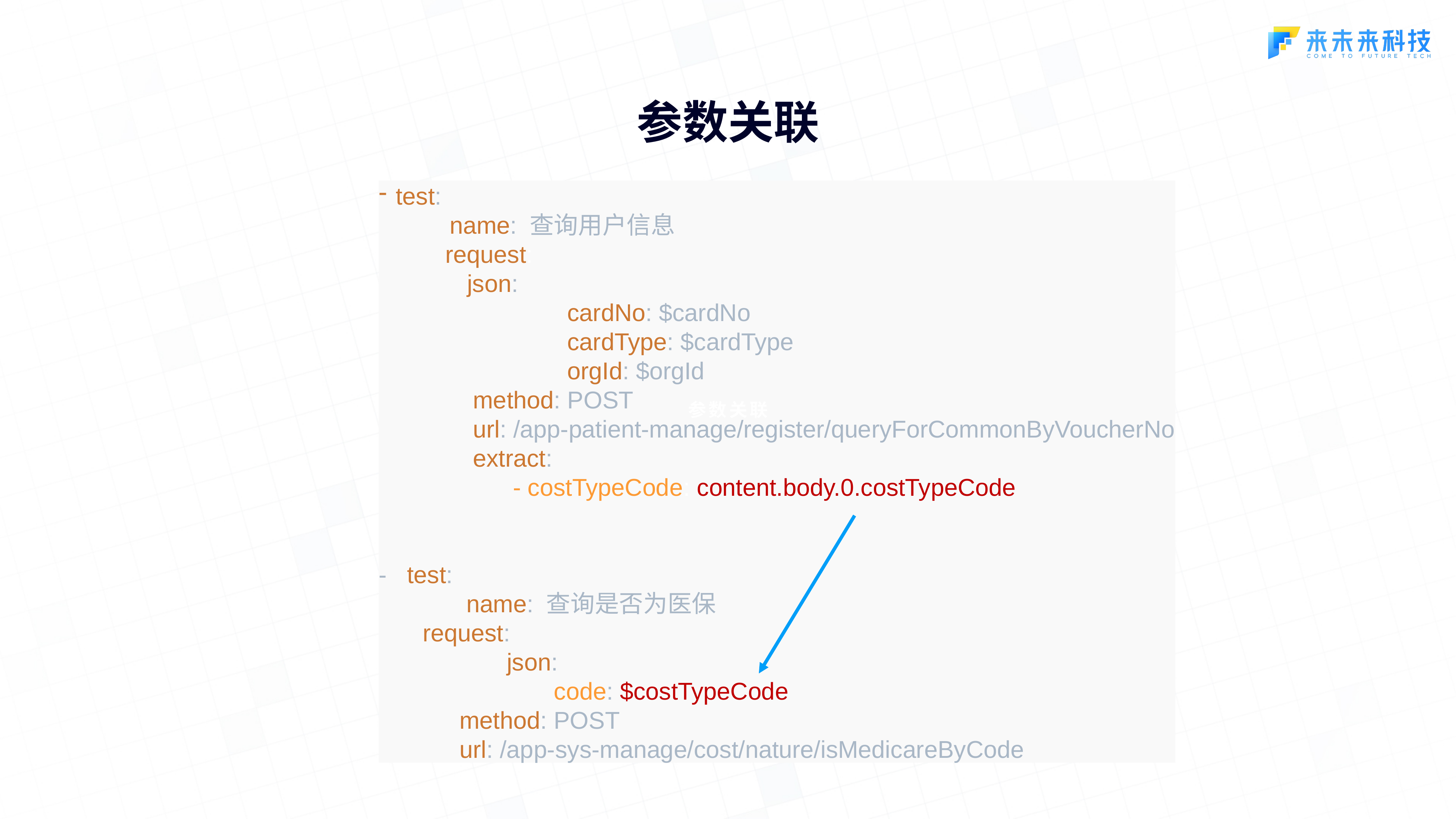

参数关联
test:
        name: 查询用户信息
        request:
	     json:
                            cardNo: $cardNo
                            cardType: $cardType
                            orgId: $orgId
              method: POST
              url: /app-patient-manage/register/queryForCommonByVoucherNo
              extract:
                    - costTypeCode: content.body.0.costTypeCode
-   test:
             name: 查询是否为医保
       request:
                   json:
                          code: $costTypeCode
            method: POST
            url: /app-sys-manage/cost/nature/isMedicareByCode
参数关联